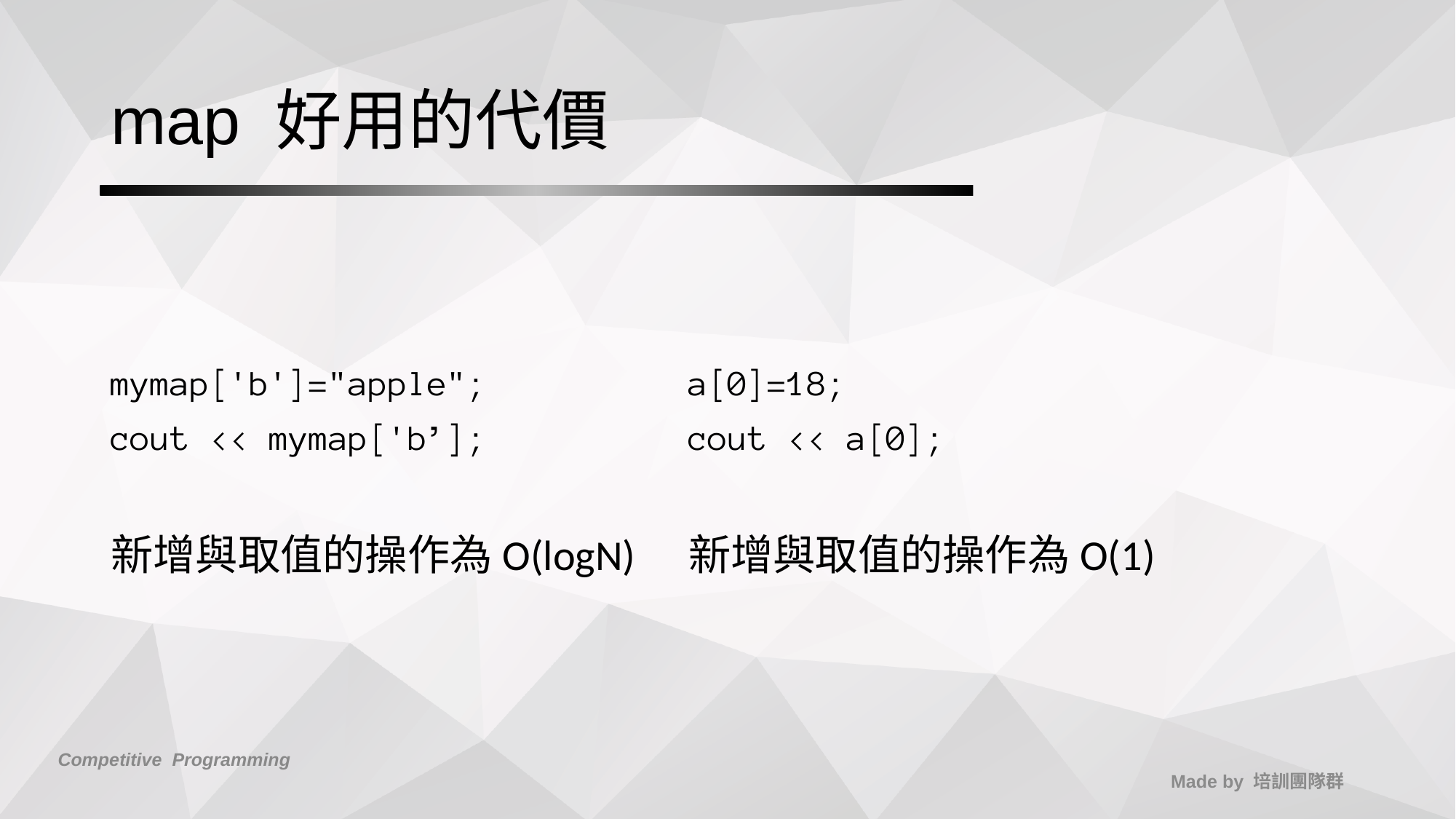

# map 好用的代價
a[0]=18;
cout << a[0];

新增與取值的操作為O(1)

mymap['b']="apple";
cout << mymap['b’];

新增與取值的操作為O(logN)